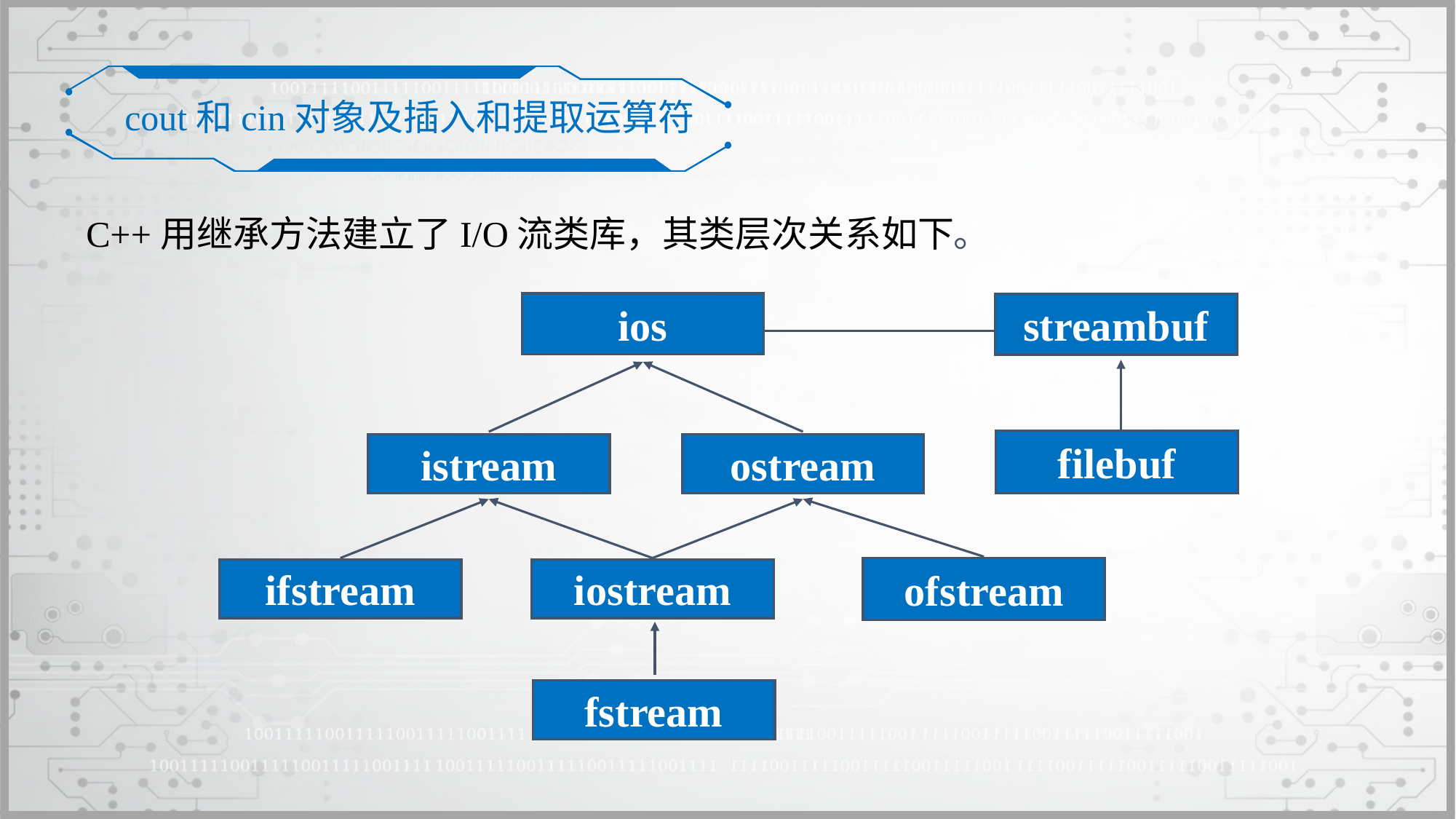

cout和cin对象及插入和提取运算符
C++用继承方法建立了I/O流类库，其类层次关系如下。
ios
streambuf

filebuf
ostream
istream

ofstream
ifstream
iostream
fstream